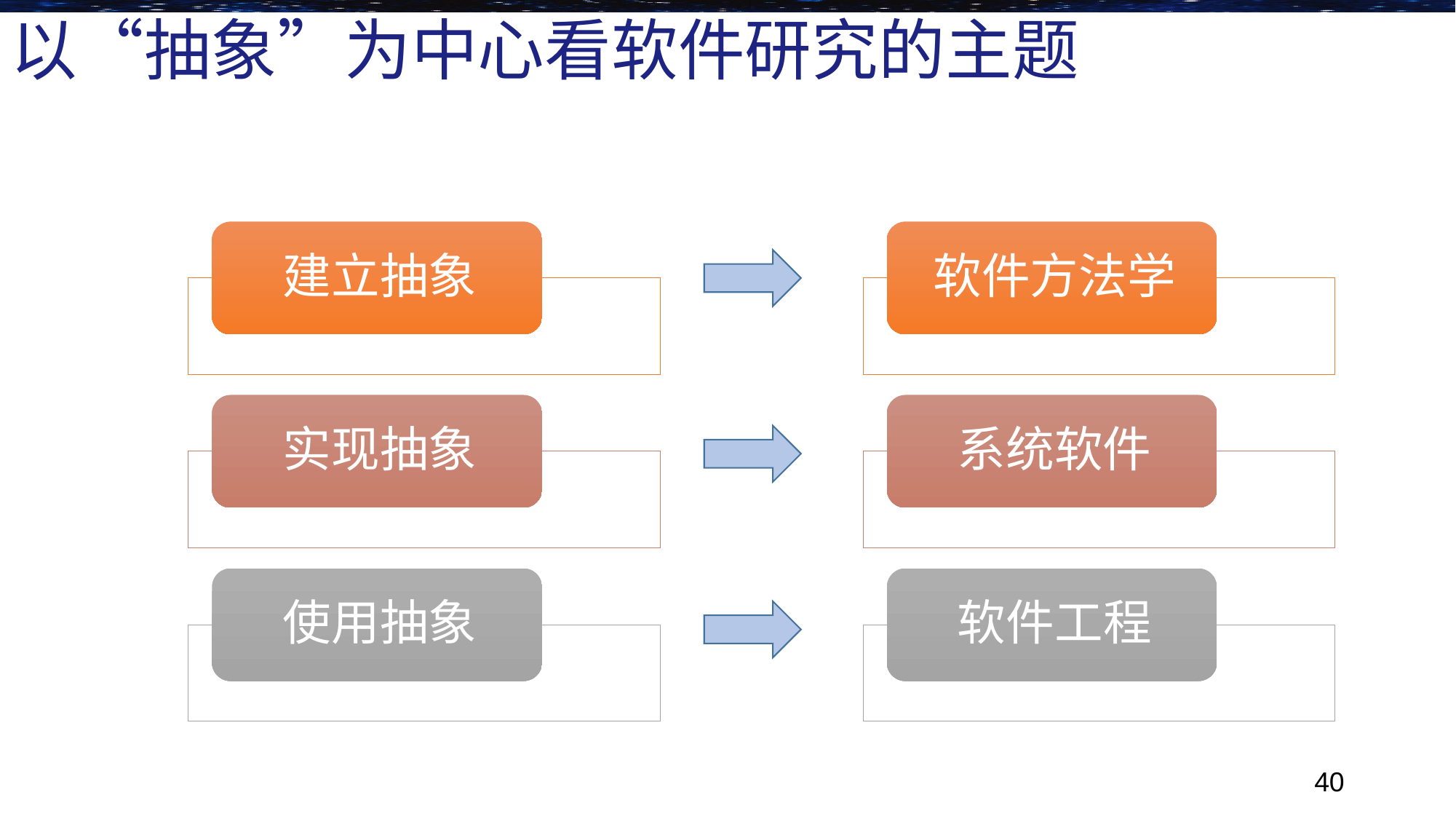

# 以“抽象”为中心看软件研究的主题
软件方法学
系统软件
软件工程
建立抽象
实现抽象
使用抽象

40